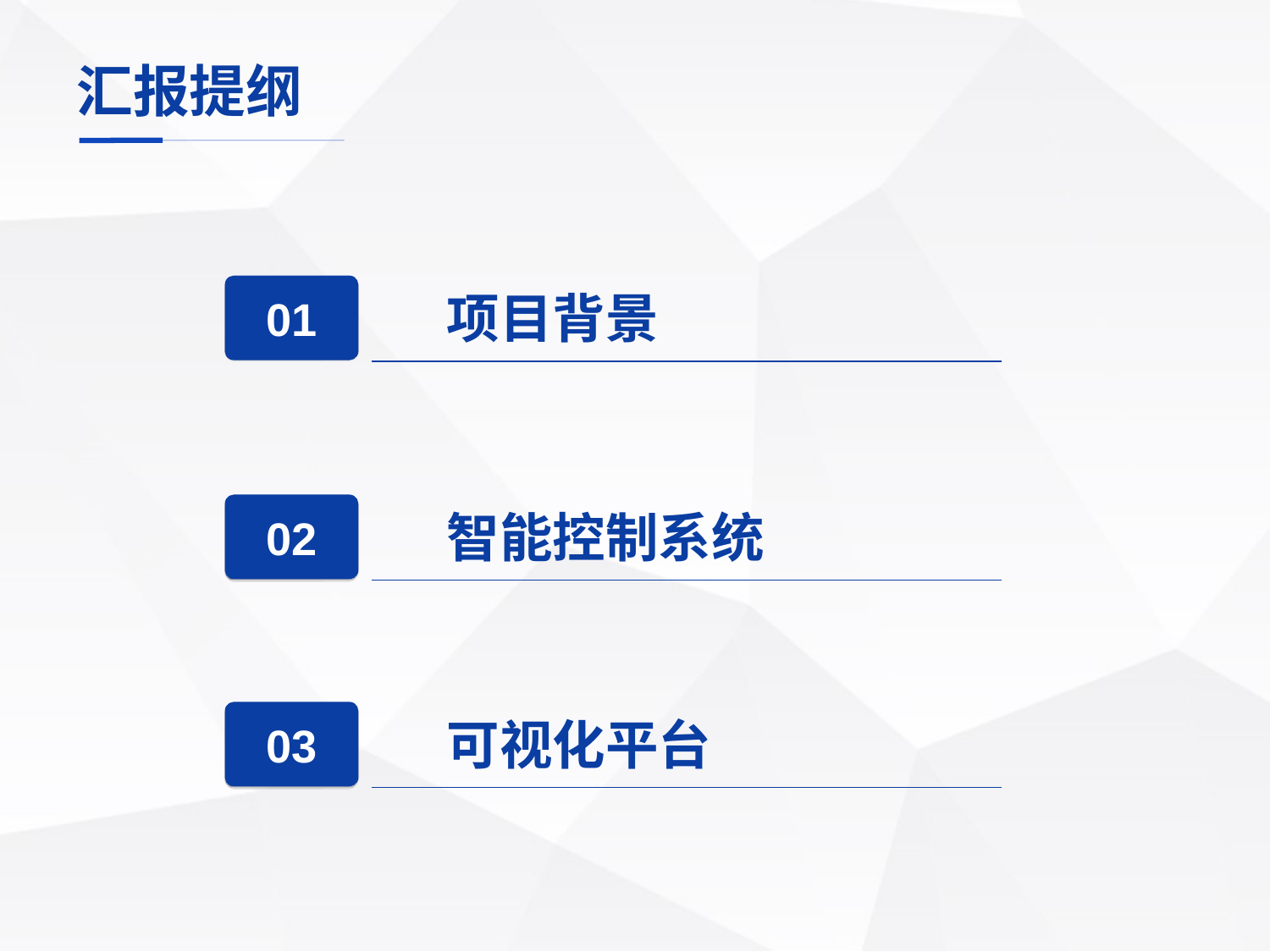

汇报提纲
01
项目背景
02
智能控制系统
03
可视化平台